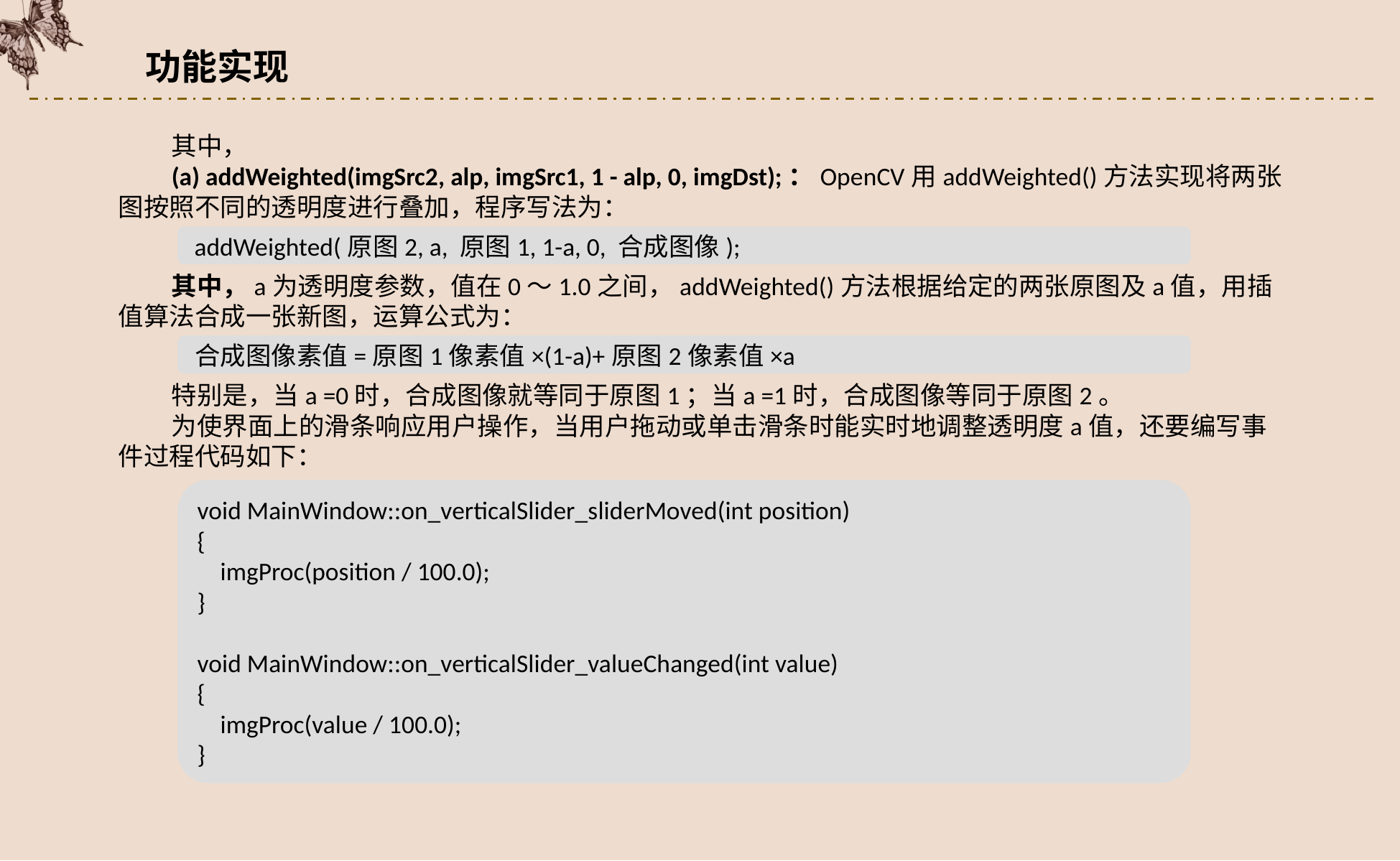

功能实现
其中，
(a) addWeighted(imgSrc2, alp, imgSrc1, 1 - alp, 0, imgDst);：OpenCV用addWeighted()方法实现将两张图按照不同的透明度进行叠加，程序写法为：
    addWeighted(原图2, a, 原图1, 1-a, 0, 合成图像);
其中，a为透明度参数，值在0～1.0之间，addWeighted()方法根据给定的两张原图及a值，用插值算法合成一张新图，运算公式为：
   合成图像素值=原图1像素值×(1-a)+原图2像素值×a
特别是，当a =0时，合成图像就等同于原图1；当a =1时，合成图像等同于原图2。
为使界面上的滑条响应用户操作，当用户拖动或单击滑条时能实时地调整透明度a值，还要编写事件过程代码如下：

void MainWindow::on_verticalSlider_sliderMoved(int position)
{
    imgProc(position / 100.0);
}

void MainWindow::on_verticalSlider_valueChanged(int value)
{
    imgProc(value / 100.0);
}